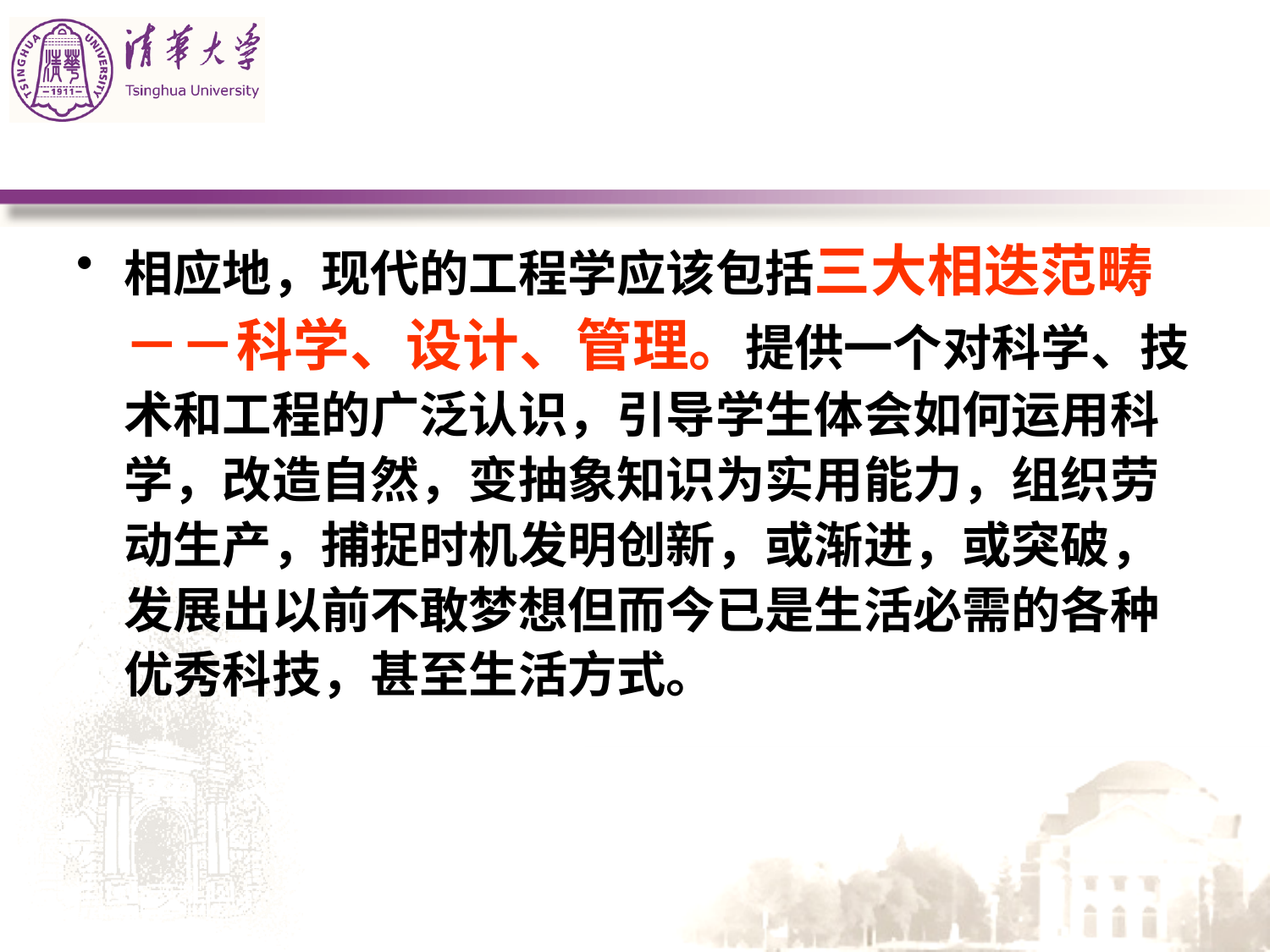

#
相应地，现代的工程学应该包括三大相迭范畴－－科学、设计、管理。提供一个对科学、技术和工程的广泛认识，引导学生体会如何运用科学，改造自然，变抽象知识为实用能力，组织劳动生产，捕捉时机发明创新，或渐进，或突破，发展出以前不敢梦想但而今已是生活必需的各种优秀科技，甚至生活方式。